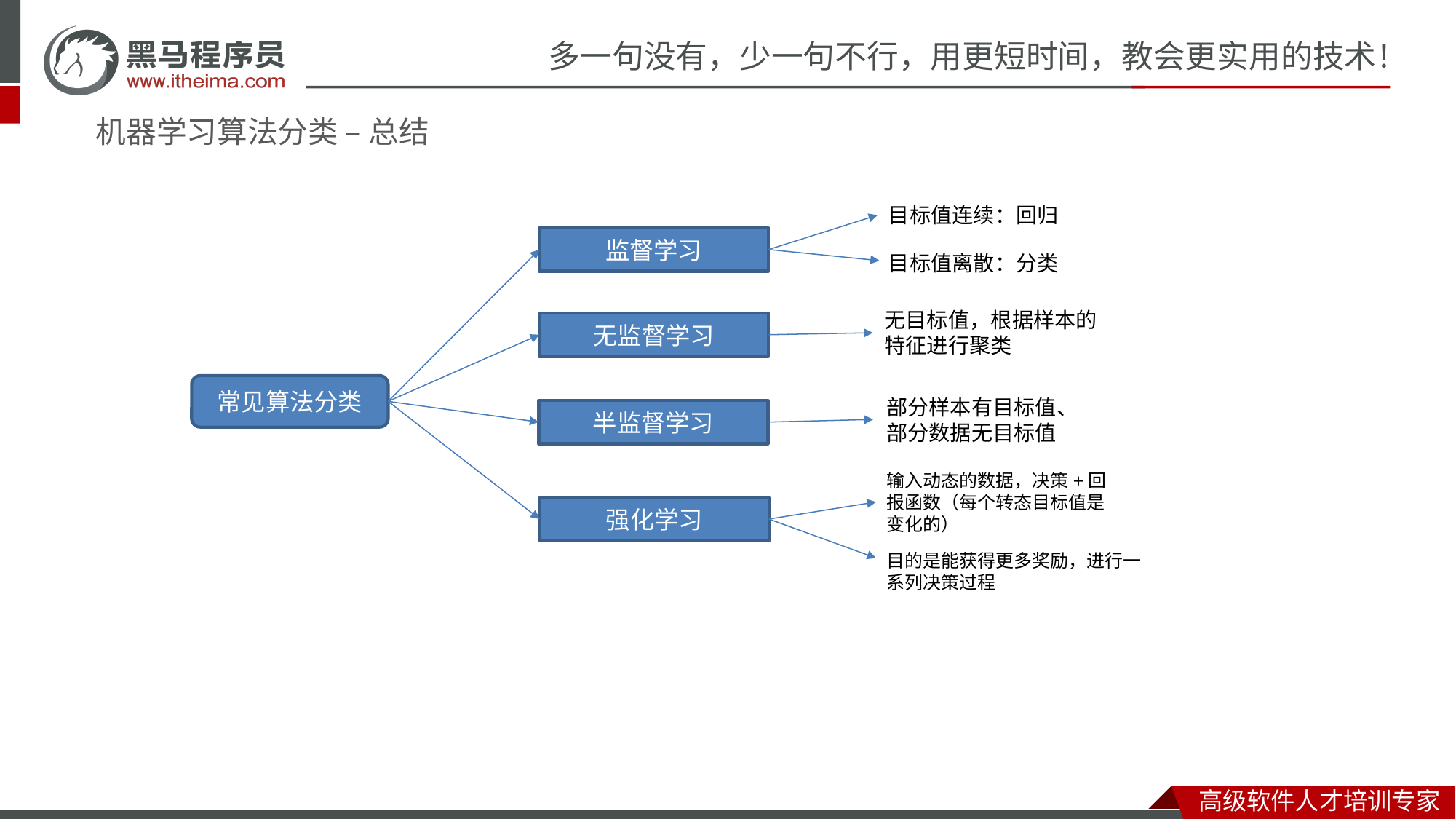

# 机器学习算法分类 – 总结
目标值连续：回归
监督学习
目标值离散：分类
无目标值，根据样本的特征进行聚类
无监督学习
常见算法分类
部分样本有目标值、
部分数据无目标值
半监督学习
输入动态的数据，决策+回报函数（每个转态目标值是变化的）
强化学习
目的是能获得更多奖励，进行一系列决策过程